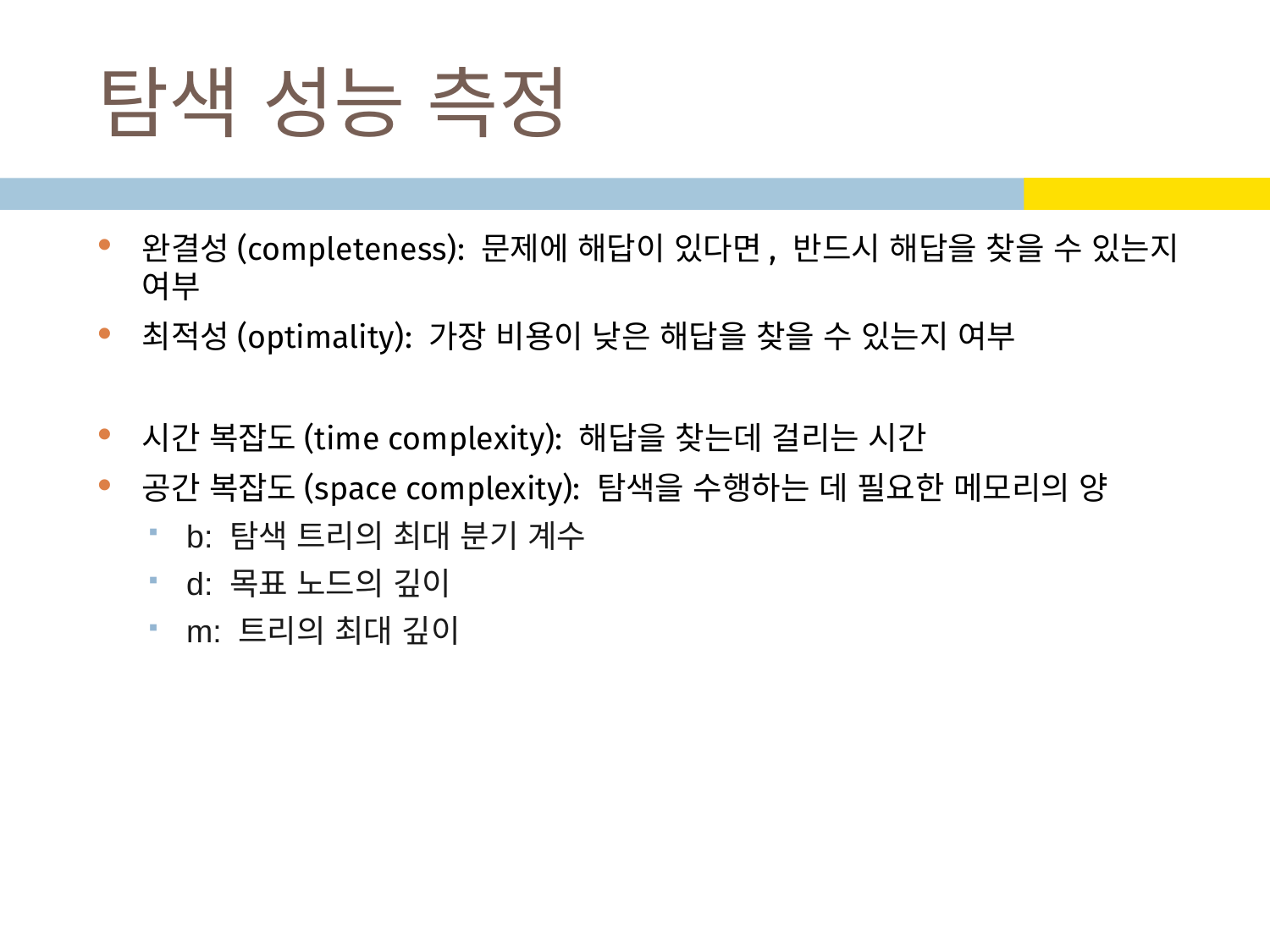

# 탐색 성능 측정
완결성(completeness): 문제에 해답이 있다면, 반드시 해답을 찾을 수 있는지 여부
최적성(optimality): 가장 비용이 낮은 해답을 찾을 수 있는지 여부

시간 복잡도(time complexity): 해답을 찾는데 걸리는 시간
공간 복잡도(space complexity): 탐색을 수행하는 데 필요한 메모리의 양
b: 탐색 트리의 최대 분기 계수
d: 목표 노드의 깊이
m: 트리의 최대 깊이